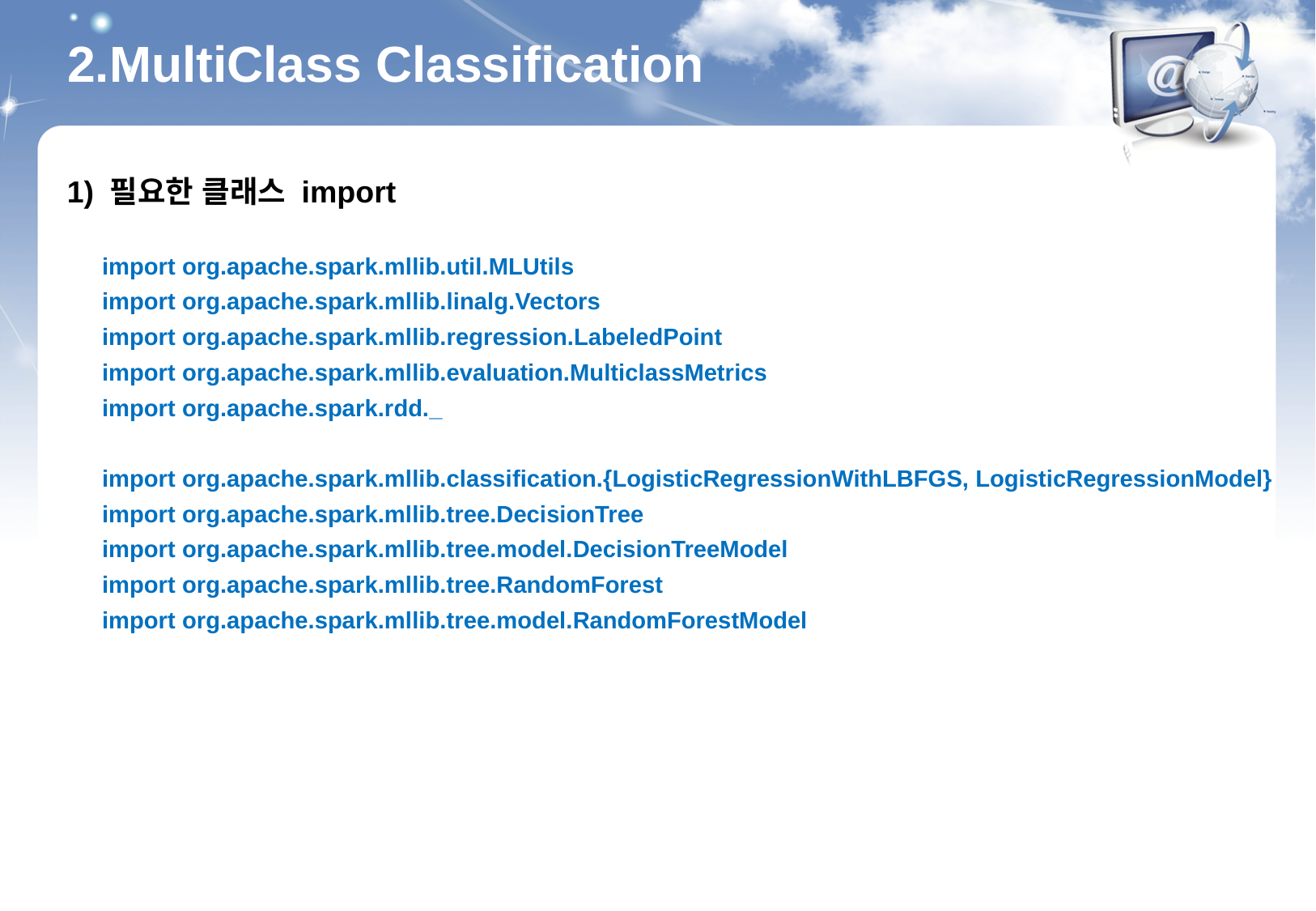

2.MultiClass Classification
1) 필요한 클래스 import

import org.apache.spark.mllib.util.MLUtils
import org.apache.spark.mllib.linalg.Vectors
import org.apache.spark.mllib.regression.LabeledPoint
import org.apache.spark.mllib.evaluation.MulticlassMetrics
import org.apache.spark.rdd._

import org.apache.spark.mllib.classification.{LogisticRegressionWithLBFGS, LogisticRegressionModel}
import org.apache.spark.mllib.tree.DecisionTree
import org.apache.spark.mllib.tree.model.DecisionTreeModel
import org.apache.spark.mllib.tree.RandomForest
import org.apache.spark.mllib.tree.model.RandomForestModel